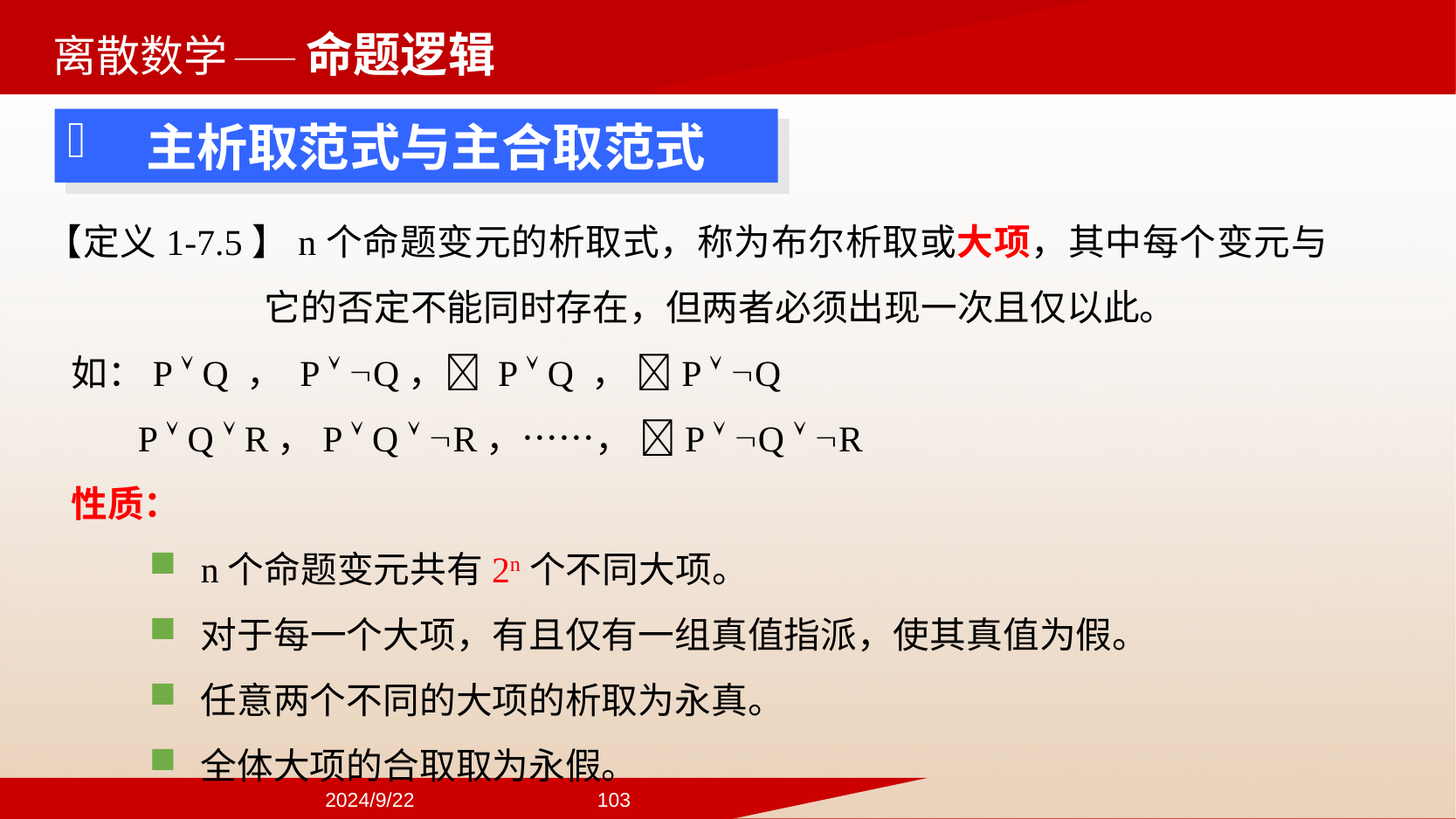

——命题逻辑
 主析取范式与主合取范式
【定义1-7.5】n个命题变元的析取式，称为布尔析取或大项，其中每个变元与它的否定不能同时存在，但两者必须出现一次且仅以此。
  如：P ∨ Q ， P ∨ ¬Q，¬ P ∨ Q ， ¬P ∨ ¬Q
          P ∨ Q ∨ R，P ∨ Q ∨ ¬R，……， ¬P ∨ ¬Q ∨ ¬R
  性质：
n个命题变元共有2n个不同大项。
对于每一个大项，有且仅有一组真值指派，使其真值为假。
任意两个不同的大项的析取为永真。
全体大项的合取取为永假。
2024/9/22
103